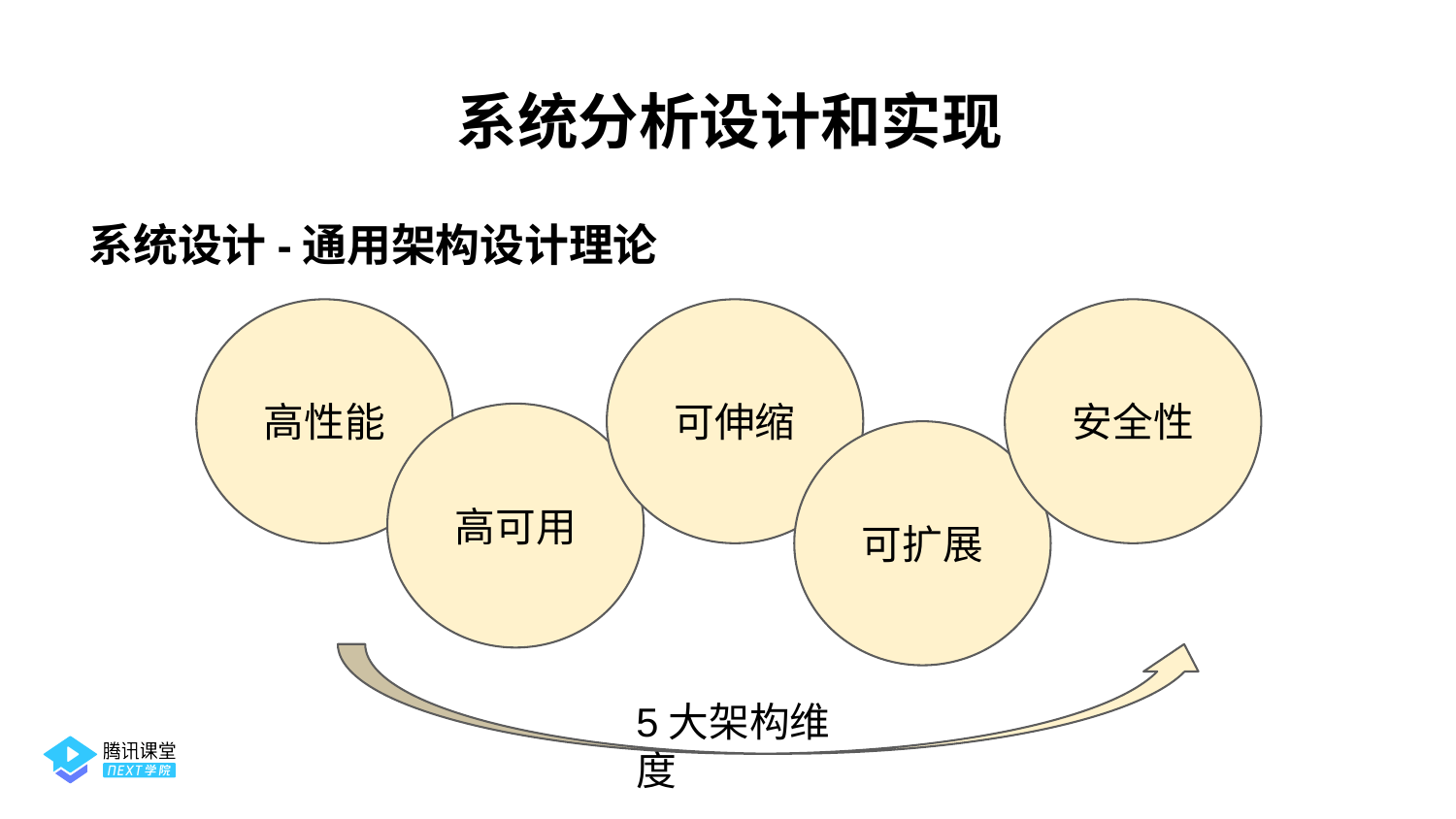

系统分析设计和实现
系统设计-通用架构设计理论
高性能
可伸缩
安全性
高可用
可扩展

5大架构维度